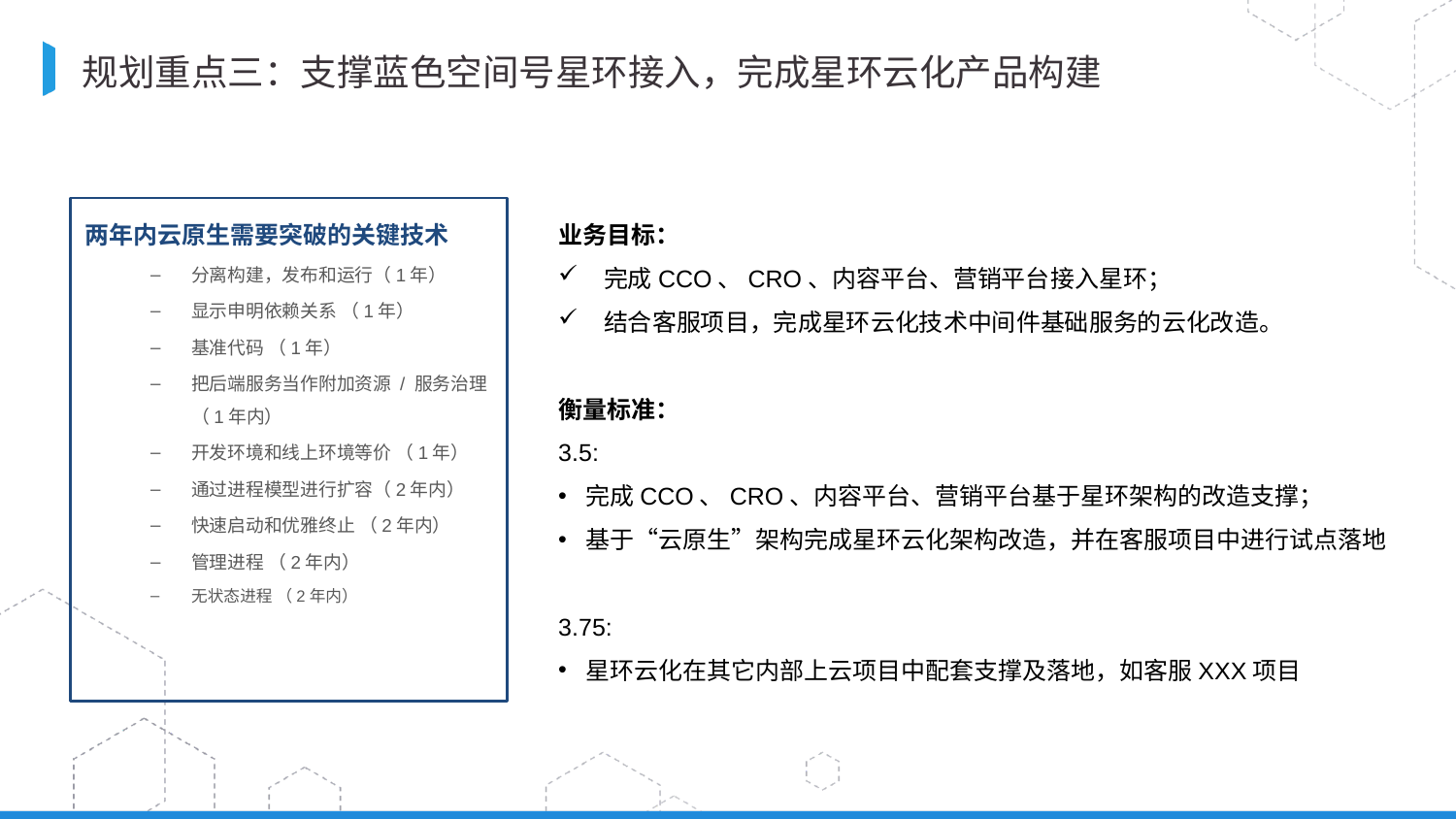

BBAAD9C20180234D78A0072836F0B660B2B9B2061F935B20A7D98B3BB16E2B090B49BA38C1683B0F22C92708C846A7EBD8F9218A91D05B011BBFC2437D7E20D324F7F1AD472396C734AF29576FA249A30800E2C8760242356816D1972599FCB8D9F62691BE3
# 规划重点三：支撑蓝色空间号星环接入，完成星环云化产品构建
两年内云原生需要突破的关键技术
分离构建，发布和运行（1年）
显示申明依赖关系 （1年）
基准代码 （1年）
把后端服务当作附加资源 / 服务治理 （1年内）
开发环境和线上环境等价 （1年）
通过进程模型进行扩容（2年内）
快速启动和优雅终止 （2年内）
管理进程 （2年内）
无状态进程 （2年内）
业务目标：
完成CCO、CRO、内容平台、营销平台接入星环；
结合客服项目，完成星环云化技术中间件基础服务的云化改造。

衡量标准：
3.5:
完成CCO、CRO、内容平台、营销平台基于星环架构的改造支撑；
基于“云原生”架构完成星环云化架构改造，并在客服项目中进行试点落地

3.75:
星环云化在其它内部上云项目中配套支撑及落地，如客服XXX项目